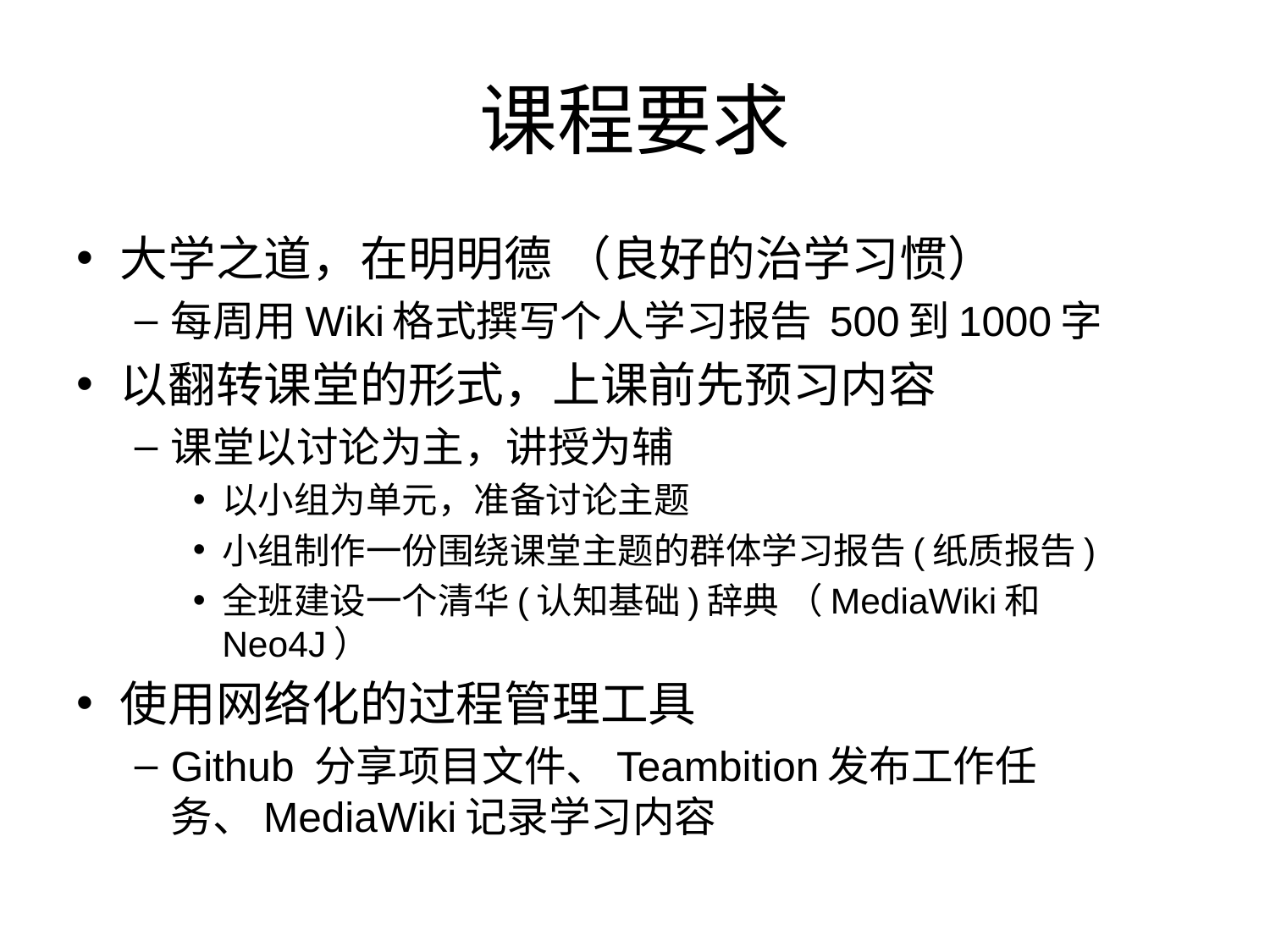

# 课程要求
大学之道，在明明德 （良好的治学习惯）
每周用Wiki格式撰写个人学习报告 500到1000字
以翻转课堂的形式，上课前先预习内容
课堂以讨论为主，讲授为辅
以小组为单元，准备讨论主题
小组制作一份围绕课堂主题的群体学习报告(纸质报告)
全班建设一个清华(认知基础)辞典 （MediaWiki和Neo4J）
使用网络化的过程管理工具
Github 分享项目文件、Teambition发布工作任务、MediaWiki记录学习内容